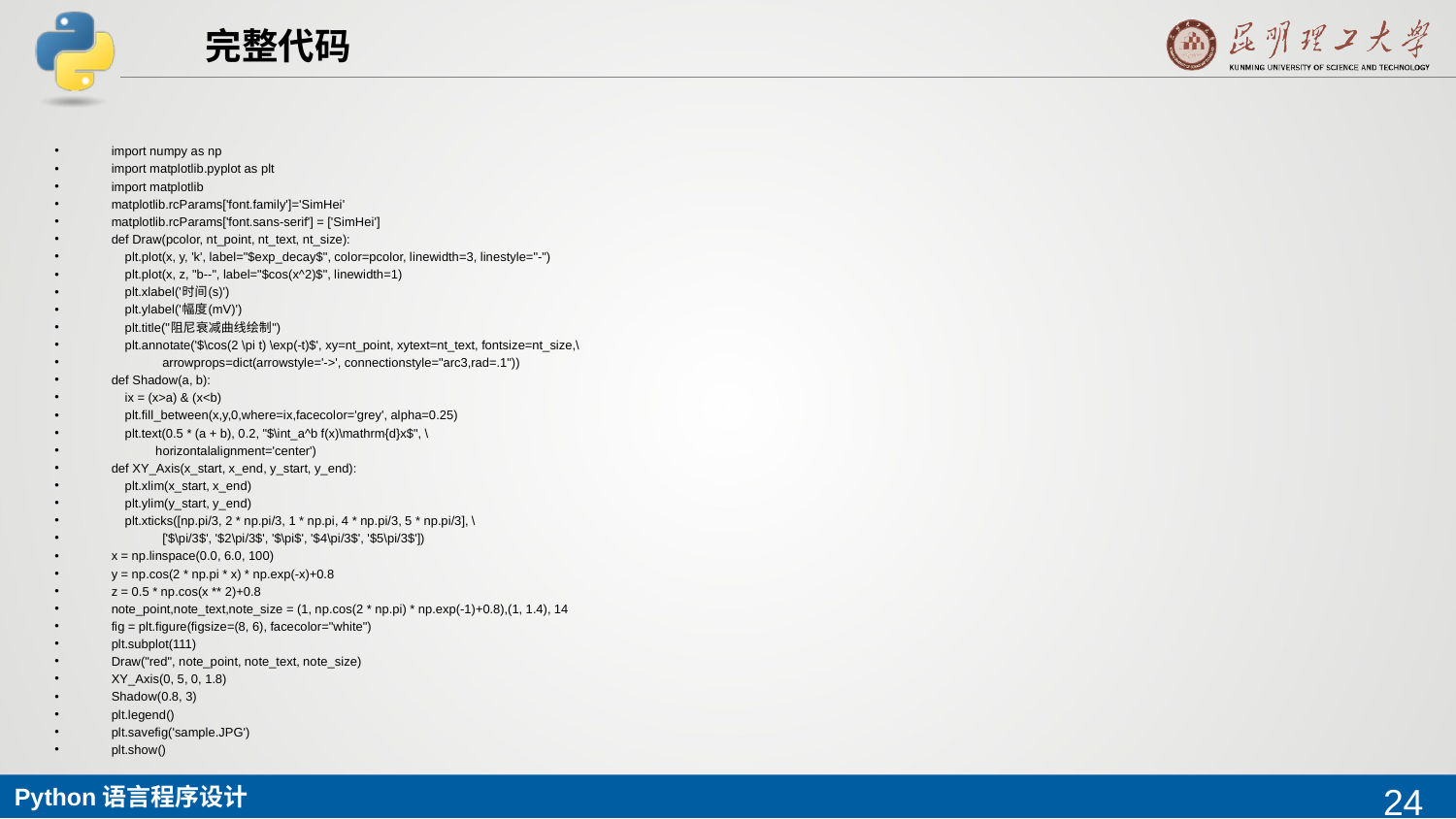

# 完整代码
import numpy as np
import matplotlib.pyplot as plt
import matplotlib
matplotlib.rcParams['font.family']='SimHei'
matplotlib.rcParams['font.sans-serif'] = ['SimHei']
def Draw(pcolor, nt_point, nt_text, nt_size):
    plt.plot(x, y, 'k', label="$exp_decay$", color=pcolor, linewidth=3, linestyle="-")
    plt.plot(x, z, "b--", label="$cos(x^2)$", linewidth=1)
    plt.xlabel('时间(s)')
    plt.ylabel('幅度(mV)')
    plt.title("阻尼衰减曲线绘制")
    plt.annotate('$\cos(2 \pi t) \exp(-t)$', xy=nt_point, xytext=nt_text, fontsize=nt_size,\
               arrowprops=dict(arrowstyle='->', connectionstyle="arc3,rad=.1"))
def Shadow(a, b):
    ix = (x>a) & (x<b)
    plt.fill_between(x,y,0,where=ix,facecolor='grey', alpha=0.25)
    plt.text(0.5 * (a + b), 0.2, "$\int_a^b f(x)\mathrm{d}x$", \
             horizontalalignment='center')
def XY_Axis(x_start, x_end, y_start, y_end):
    plt.xlim(x_start, x_end)
    plt.ylim(y_start, y_end)
    plt.xticks([np.pi/3, 2 * np.pi/3, 1 * np.pi, 4 * np.pi/3, 5 * np.pi/3], \
               ['$\pi/3$', '$2\pi/3$', '$\pi$', '$4\pi/3$', '$5\pi/3$'])
x = np.linspace(0.0, 6.0, 100)
y = np.cos(2 * np.pi * x) * np.exp(-x)+0.8
z = 0.5 * np.cos(x ** 2)+0.8
note_point,note_text,note_size = (1, np.cos(2 * np.pi) * np.exp(-1)+0.8),(1, 1.4), 14
fig = plt.figure(figsize=(8, 6), facecolor="white")
plt.subplot(111)
Draw("red", note_point, note_text, note_size)
XY_Axis(0, 5, 0, 1.8)
Shadow(0.8, 3)
plt.legend()
plt.savefig('sample.JPG')
plt.show()